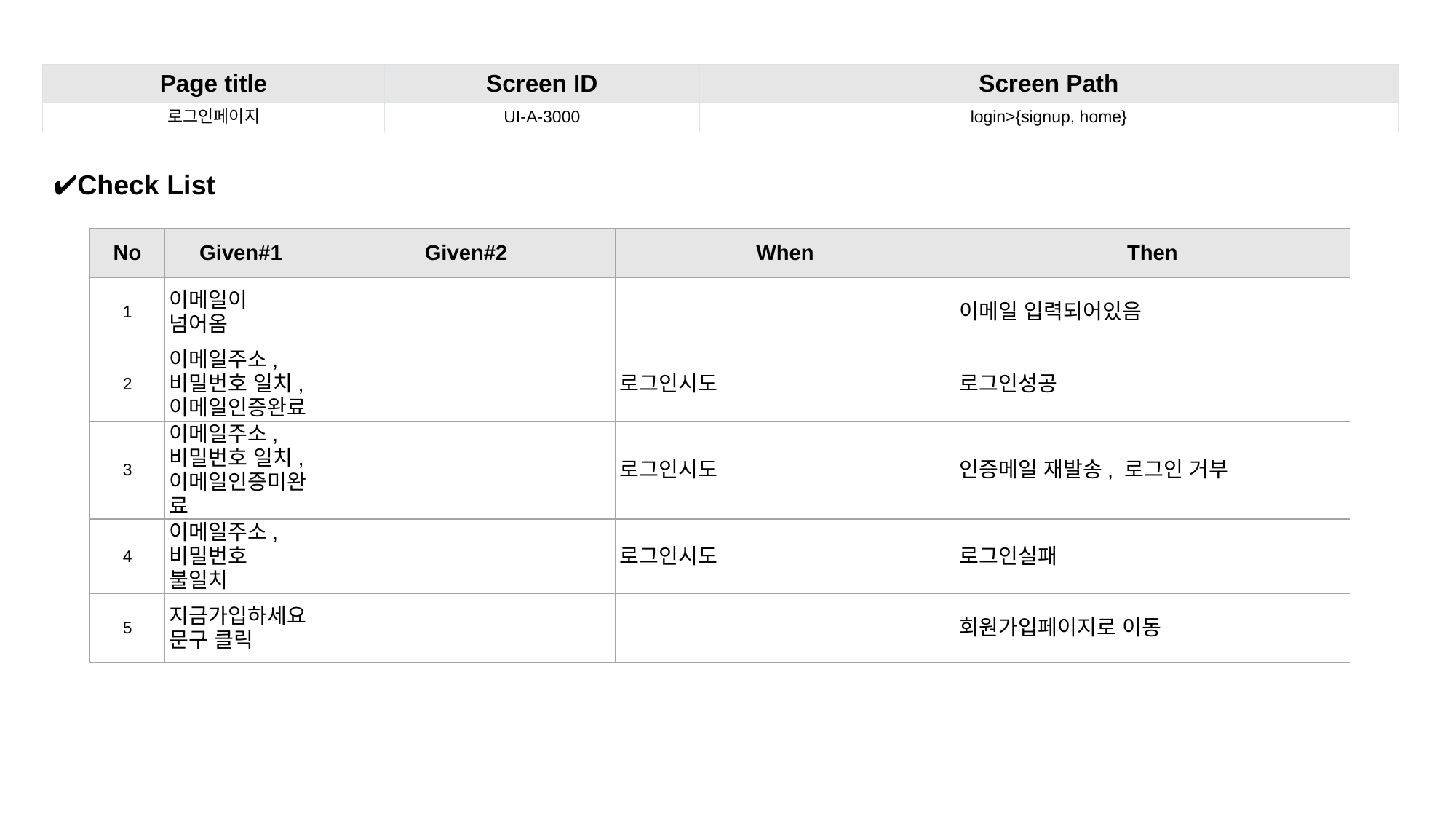

| Page title | Screen ID | Screen Path |
| --- | --- | --- |
| 로그인페이지 | UI-A-3000 | login>{signup, home} |
✔Check List
| No | Given#1 | Given#2 | When | Then |
| --- | --- | --- | --- | --- |
| 1 | 이메일이 넘어옴 |  |  | 이메일 입력되어있음 |
| 2 | 이메일주소, 비밀번호 일치,이메일인증완료 |  | 로그인시도 | 로그인성공 |
| 3 | 이메일주소, 비밀번호 일치,이메일인증미완료 |  | 로그인시도 | 인증메일 재발송, 로그인 거부 |
| 4 | 이메일주소,비밀번호 불일치 |  | 로그인시도 | 로그인실패 |
| 5 | 지금가입하세요 문구 클릭 |  |  | 회원가입페이지로 이동 |